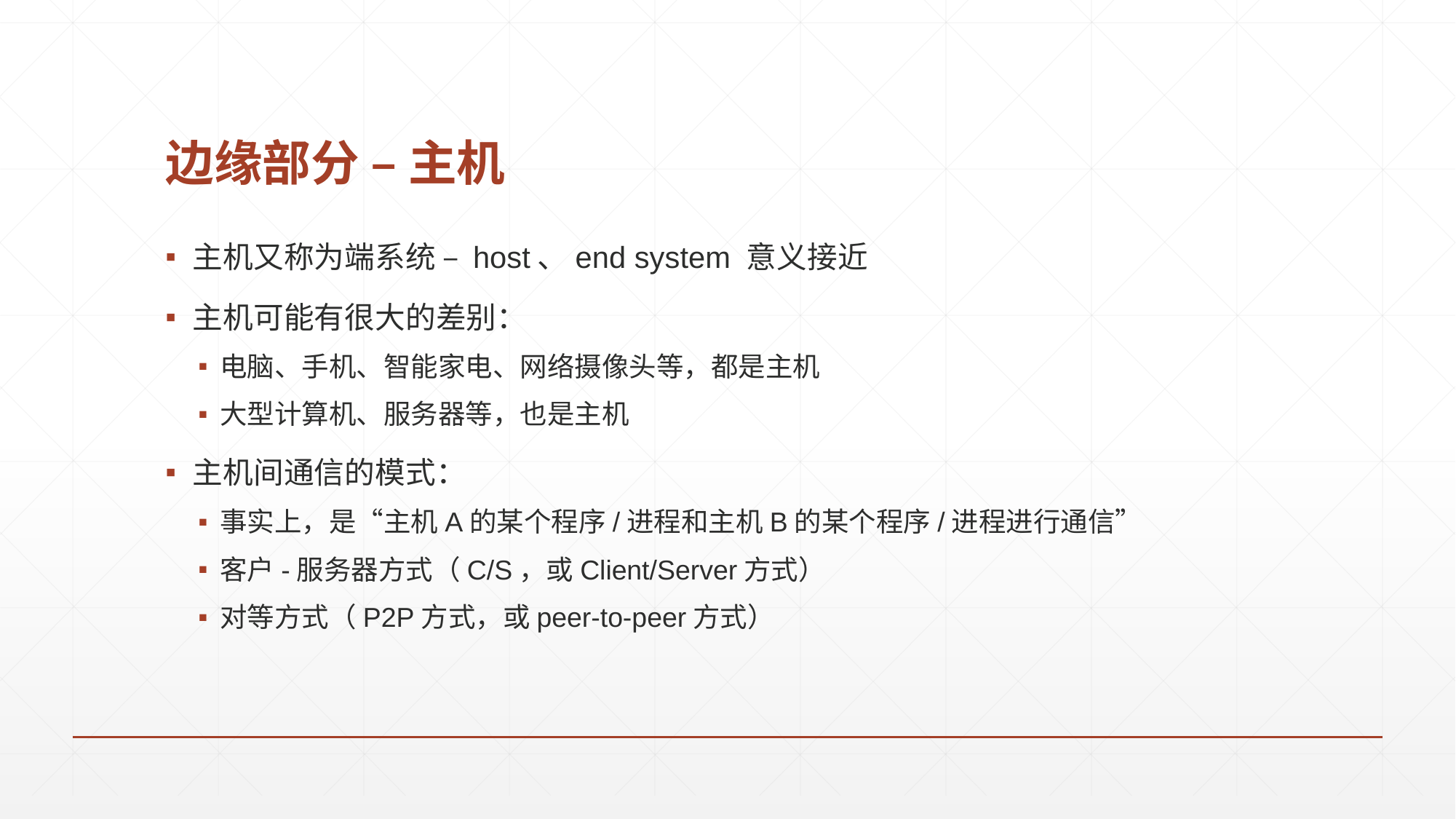

# 边缘部分 – 主机
主机又称为端系统 – host、end system 意义接近
主机可能有很大的差别：
电脑、手机、智能家电、网络摄像头等，都是主机
大型计算机、服务器等，也是主机
主机间通信的模式：
事实上，是“主机A的某个程序/进程和主机B的某个程序/进程进行通信”
客户-服务器方式（C/S，或Client/Server方式）
对等方式（P2P方式，或peer-to-peer方式）